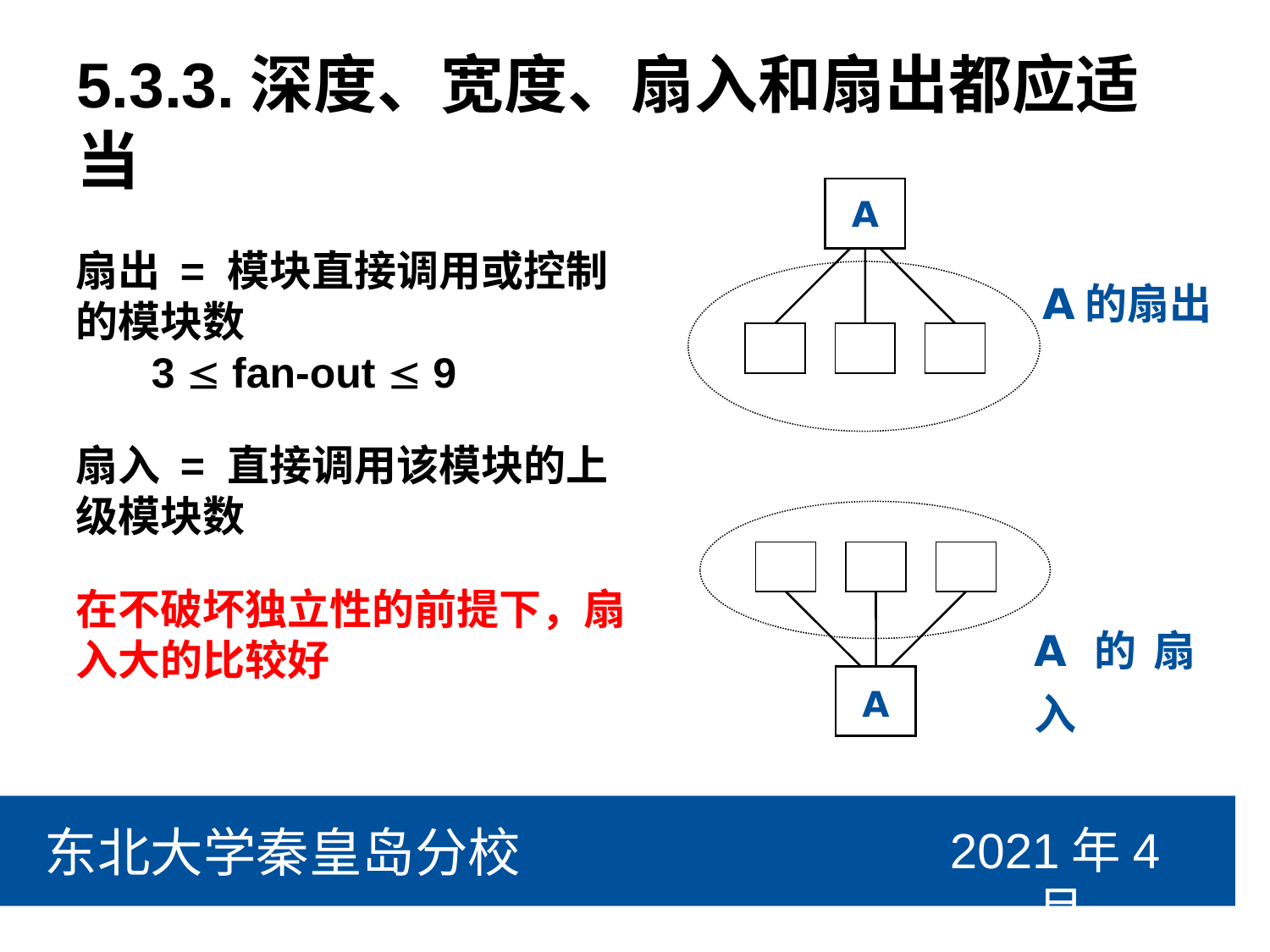

# 5.3.3.深度、宽度、扇入和扇出都应适当
A

A的扇出

扇出 = 模块直接调用或控制的模块数
 3 ≤ fan-out ≤ 9
扇入 = 直接调用该模块的上级模块数
在不破坏独立性的前提下，扇入大的比较好

A的扇入
A